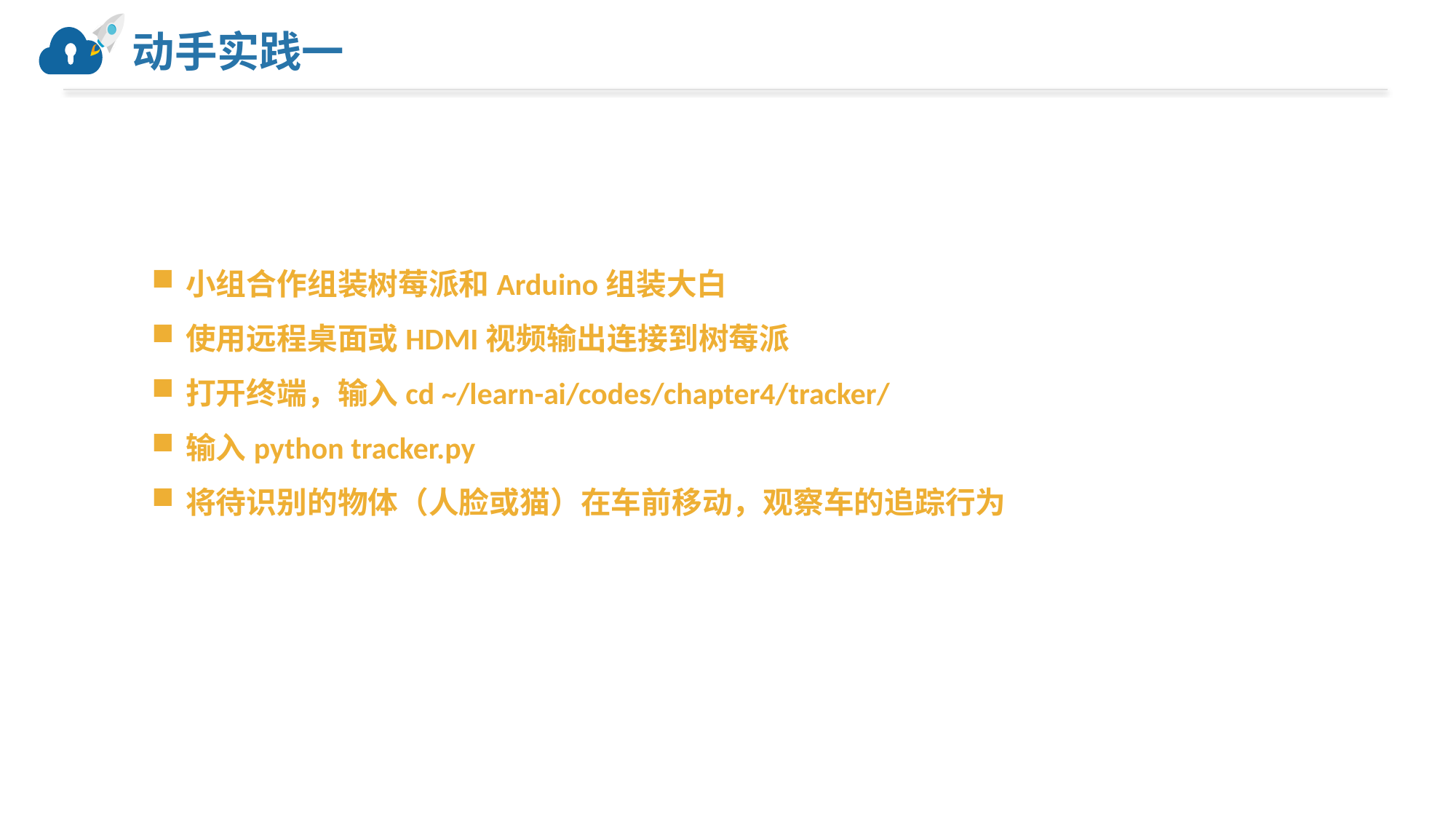

# 动手实践一
小组合作组装树莓派和Arduino组装大白
使用远程桌面或HDMI视频输出连接到树莓派
打开终端，输入cd ~/learn-ai/codes/chapter4/tracker/
输入python tracker.py
将待识别的物体（人脸或猫）在车前移动，观察车的追踪行为